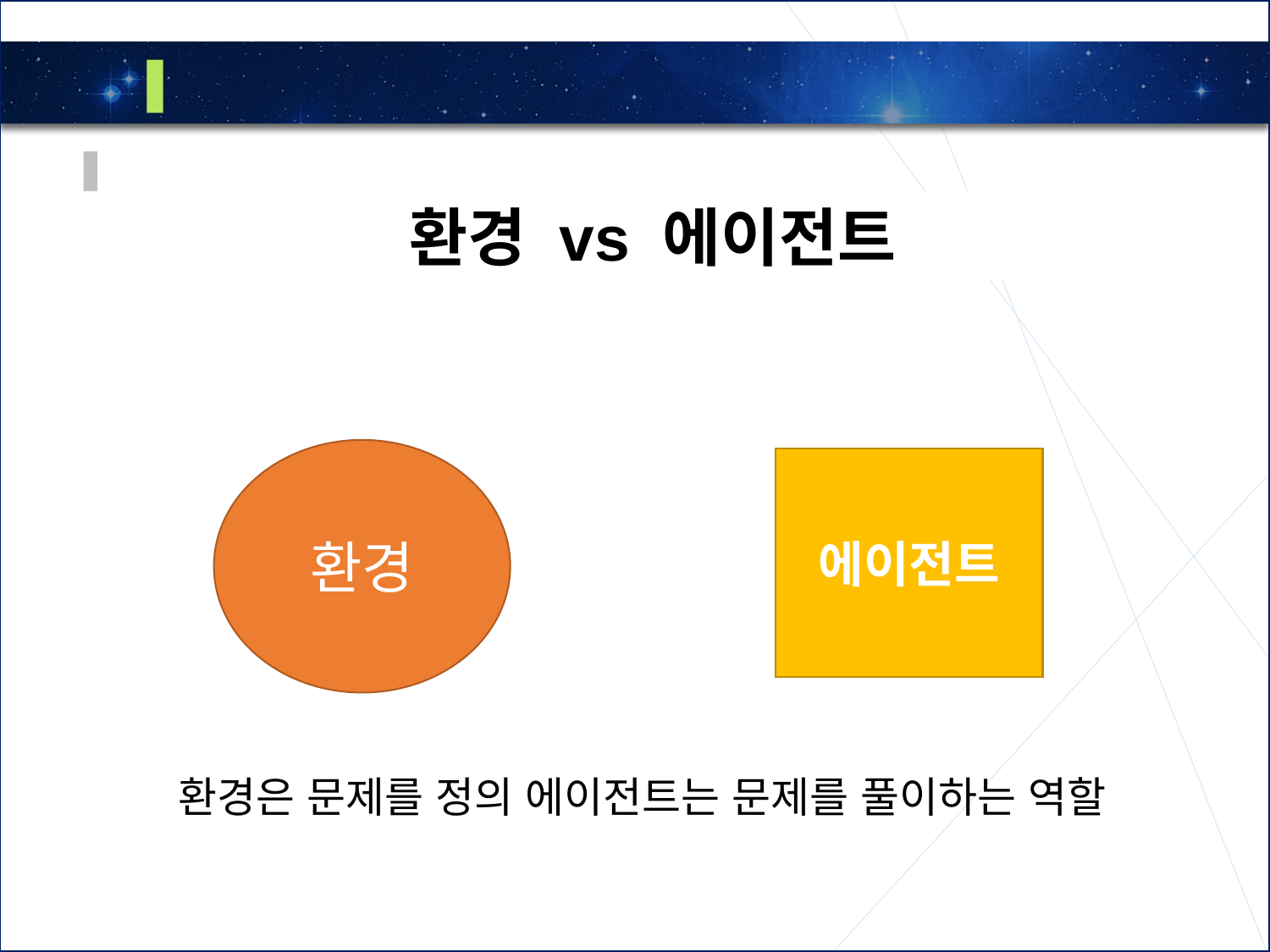

1
강화학습 이란?

    환경 vs 에이전트
문제풀이
문제정의

환경
에이전트
환경은 문제를 정의 에이전트는 문제를 풀이하는 역할